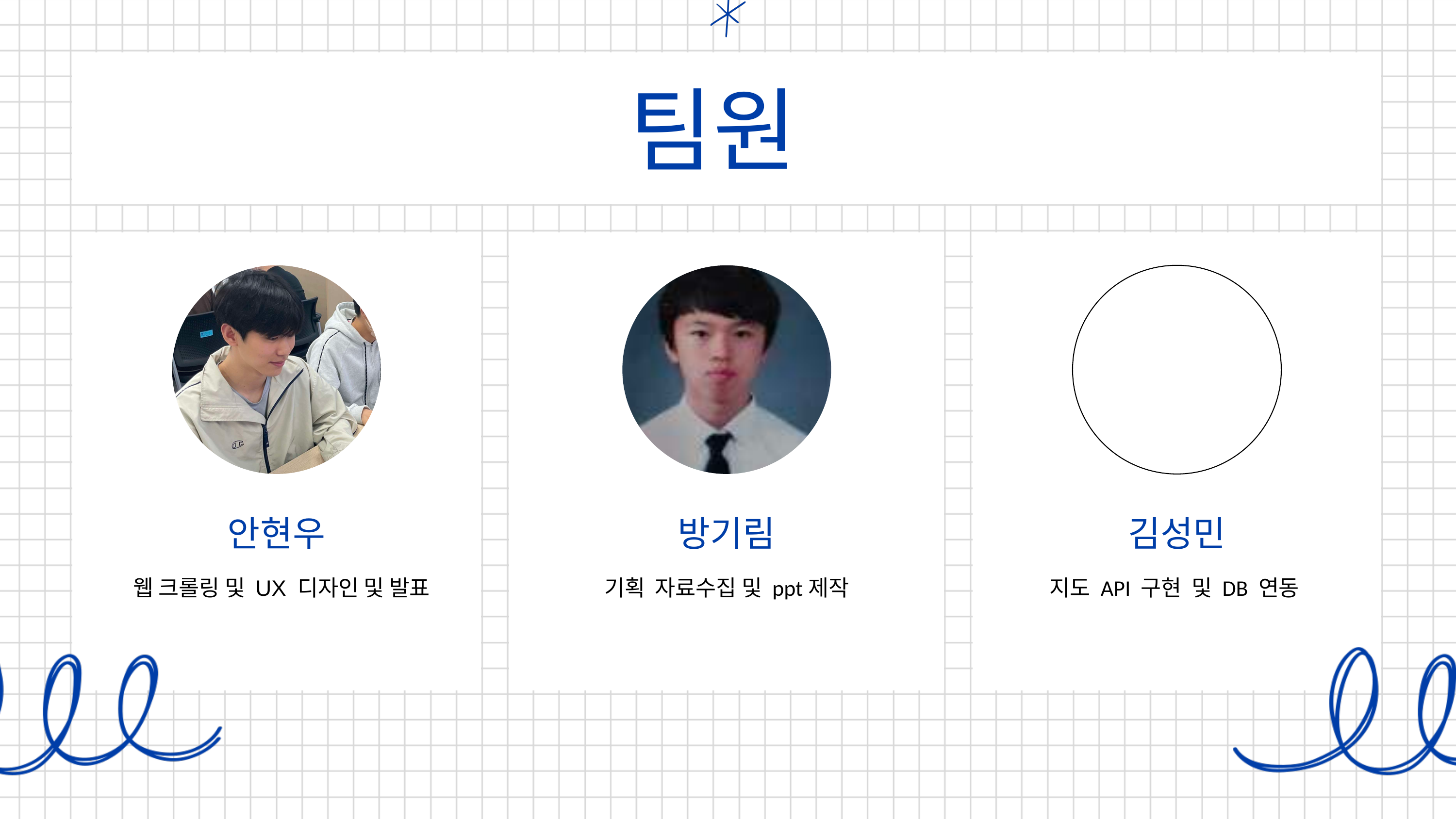

팀원

안현우
 웹 크롤링 및 UX 디자인 및 발표
방기림
기획  자료수집 및 ppt제작
김성민
지도 API 구현  및 DB 연동